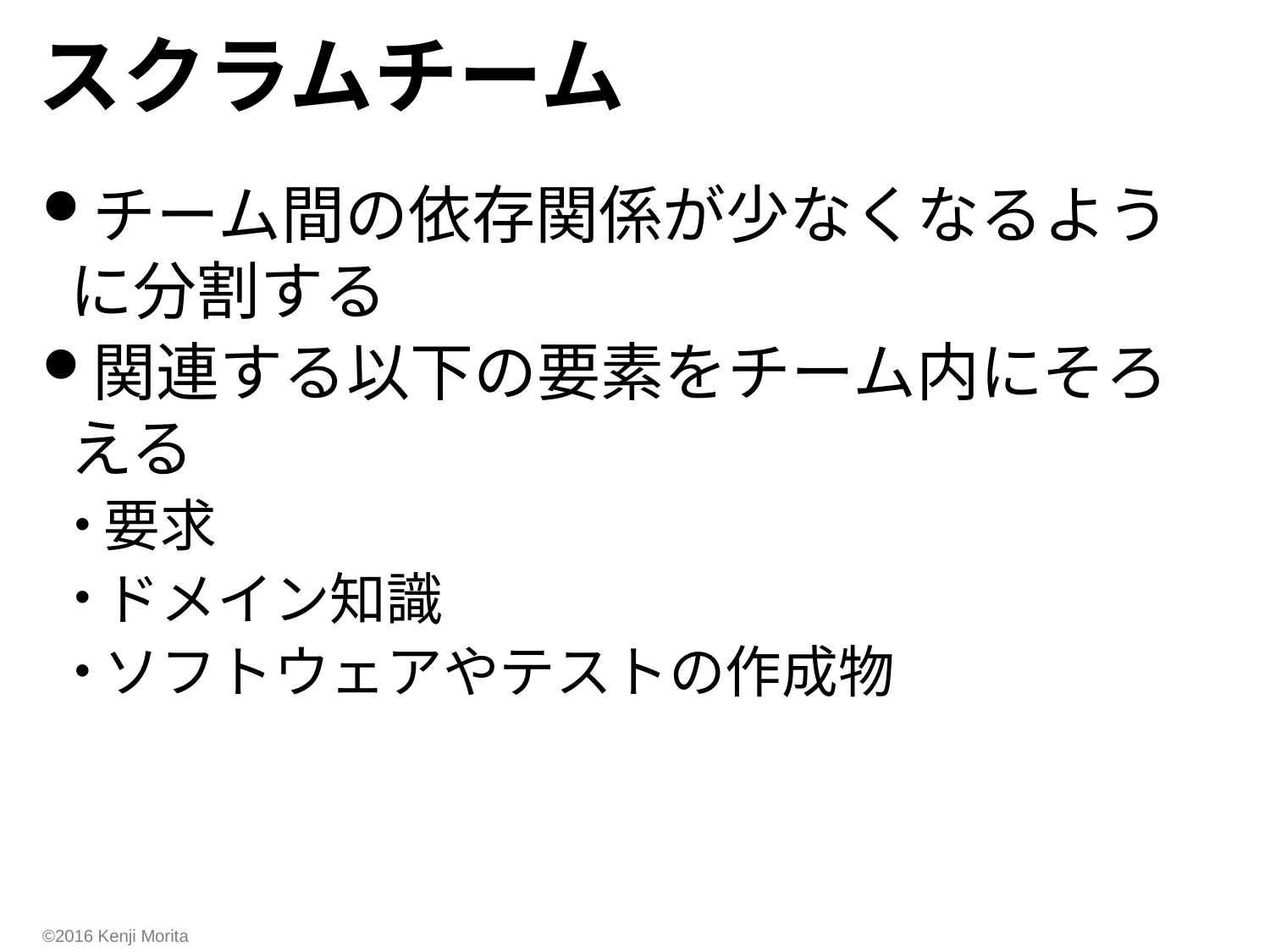

# スクラムチーム
チーム間の依存関係が少なくなるように分割する
関連する以下の要素をチーム内にそろえる
要求
ドメイン知識
ソフトウェアやテストの作成物